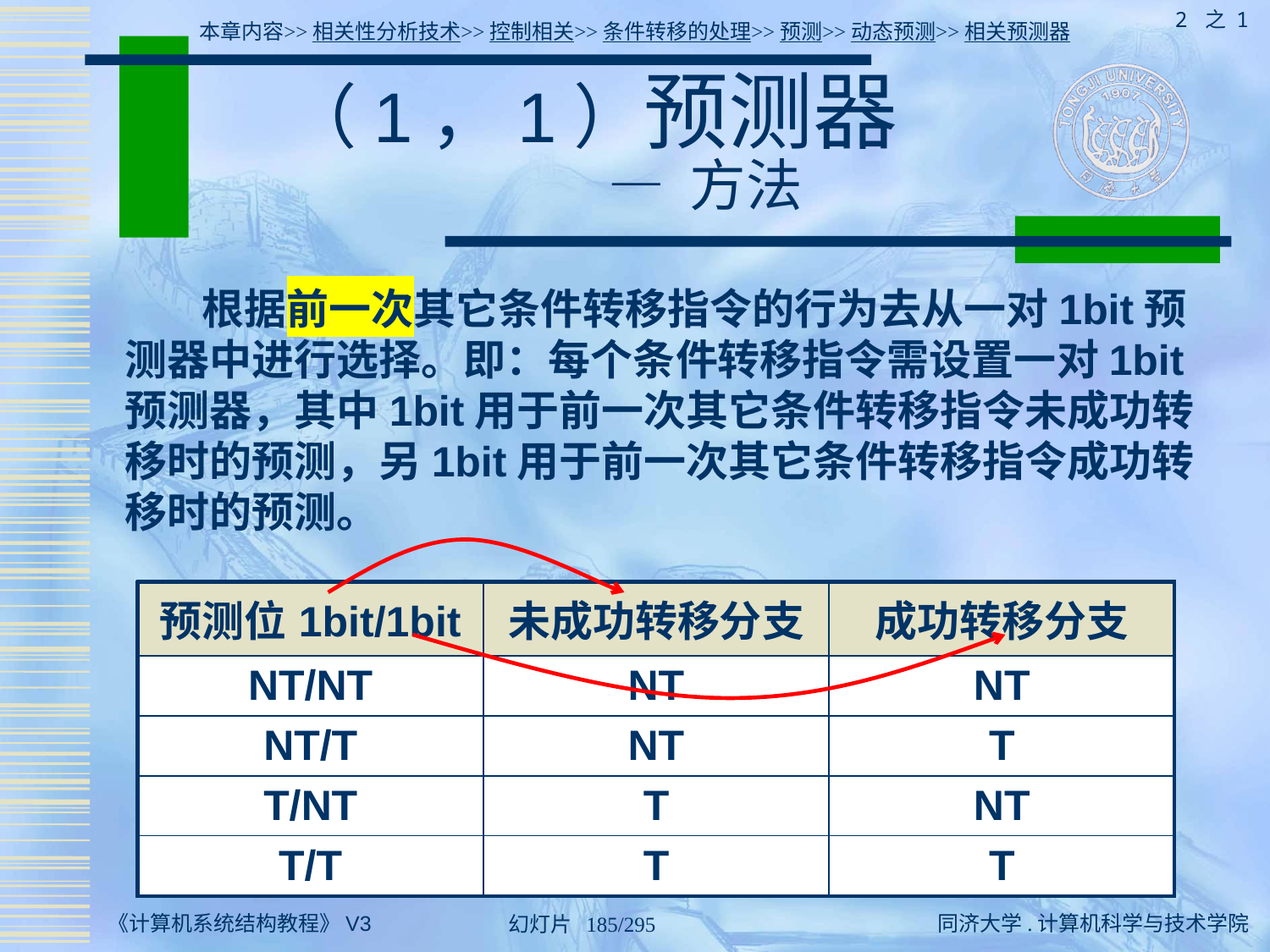

2 之 1
本章内容>>相关性分析技术>>控制相关>>条件转移的处理>>预测>>动态预测>>相关预测器
# （1，1）预测器 —  方法
       根据前一次其它条件转移指令的行为去从一对1bit预测器中进行选择。即：每个条件转移指令需设置一对1bit预测器，其中1bit用于前一次其它条件转移指令未成功转移时的预测，另1bit用于前一次其它条件转移指令成功转移时的预测。

| 预测位1bit/1bit | 未成功转移分支 | 成功转移分支 |
| --- | --- | --- |
| NT/NT | NT | NT |
| NT/T | NT | T |
| T/NT | T | NT |
| T/T | T | T |